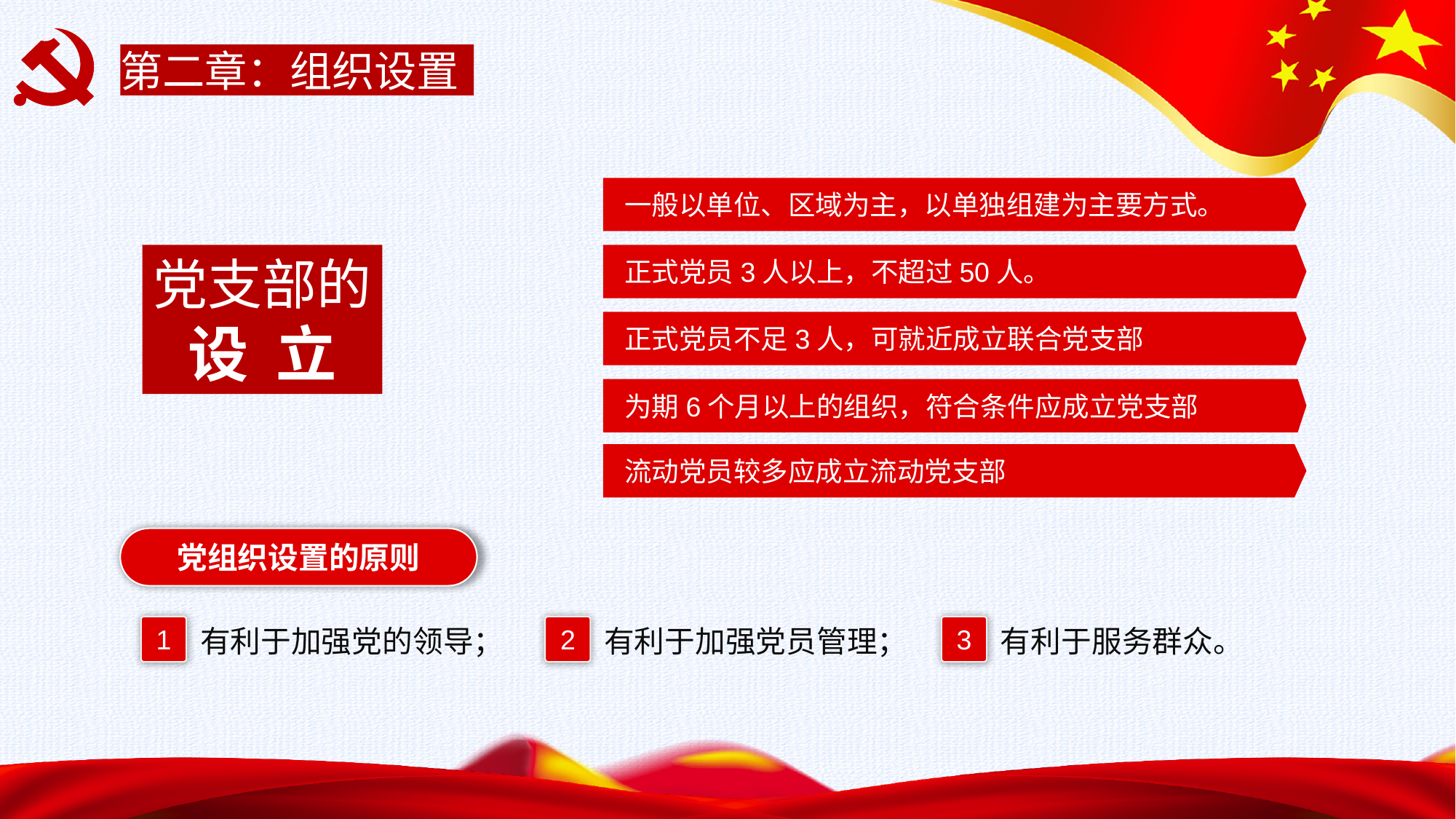

第二章：组织设置
一般以单位、区域为主，以单独组建为主要方式。
党支部的
设  立
正式党员3人以上，不超过50人。
正式党员不足3人，可就近成立联合党支部
为期6个月以上的组织，符合条件应成立党支部
流动党员较多应成立流动党支部
党组织设置的原则
1
2
3
有利于加强党的领导；
有利于加强党员管理；
有利于服务群众。